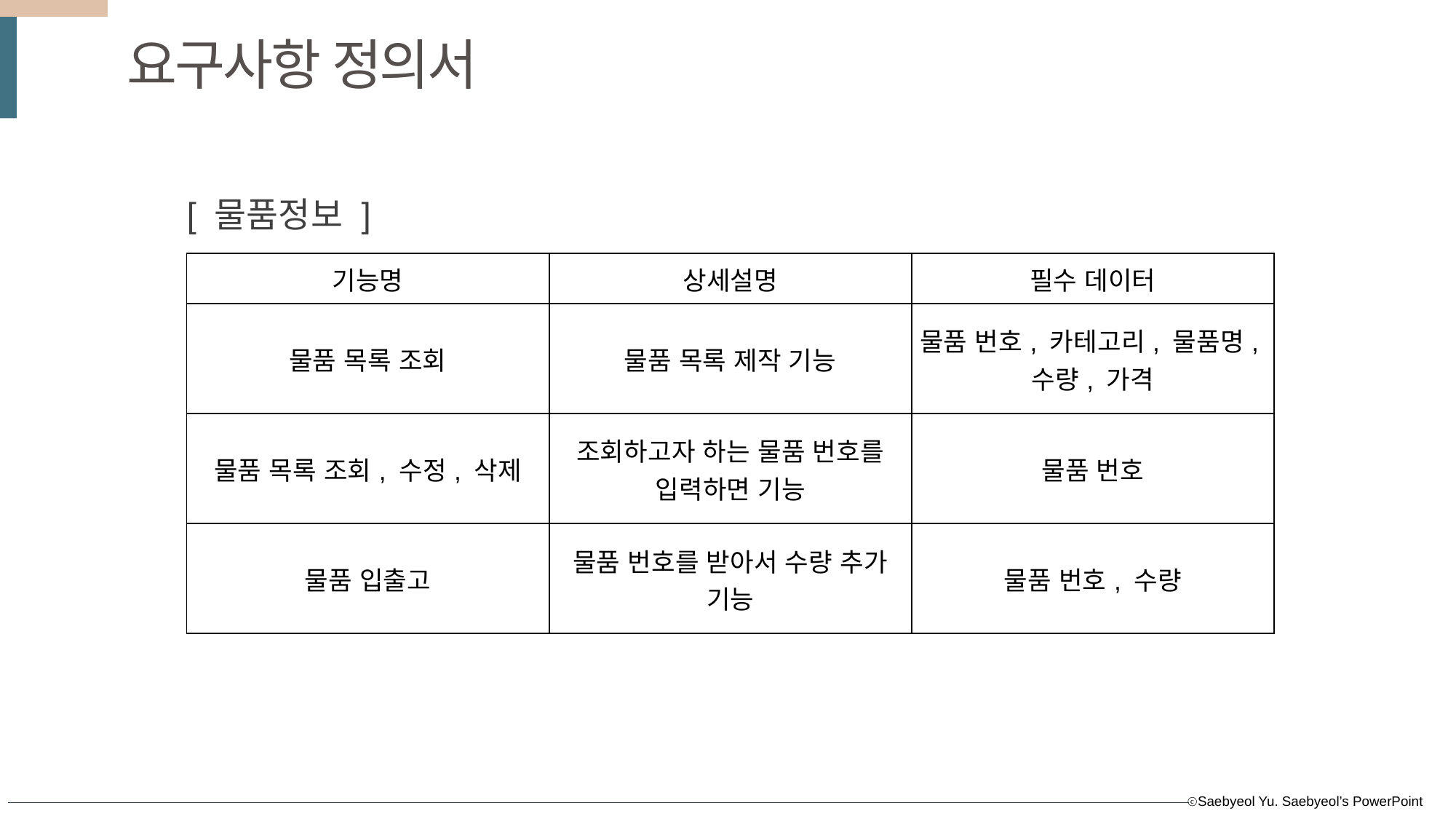

요구사항 정의서
[ 물품정보 ]
| 기능명 | 상세설명 | 필수 데이터 |
| --- | --- | --- |
| 물품 목록 조회 | 물품 목록 제작 기능 | 물품 번호, 카테고리, 물품명, 수량, 가격 |
| 물품 목록 조회, 수정, 삭제 | 조회하고자 하는 물품 번호를 입력하면 기능 | 물품 번호 |
| 물품 입출고 | 물품 번호를 받아서 수량 추가 기능 | 물품 번호, 수량 |